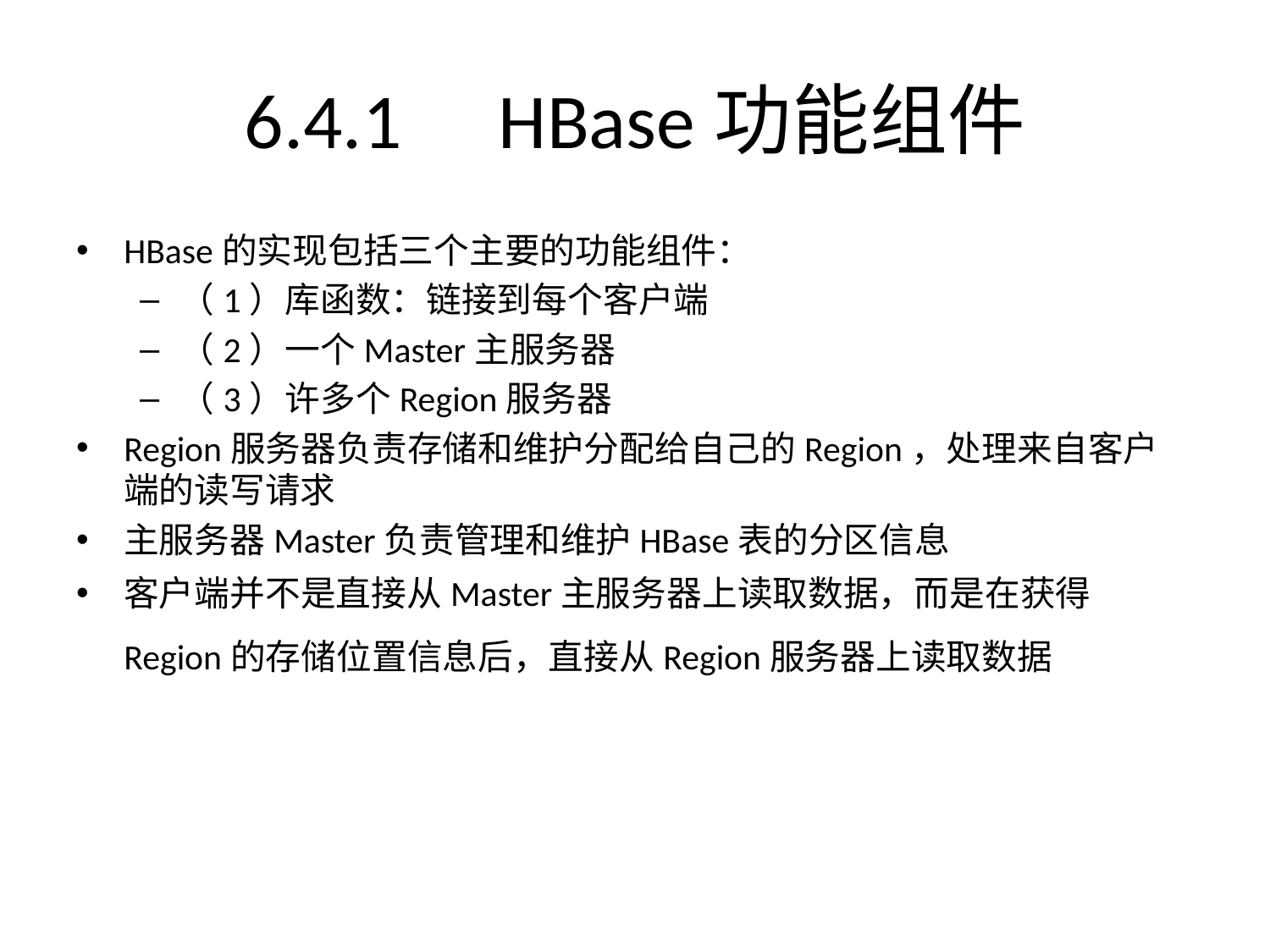

# 6.4.1	HBase功能组件
HBase的实现包括三个主要的功能组件：
（1）库函数：链接到每个客户端
（2）一个Master主服务器
（3）许多个Region服务器
Region服务器负责存储和维护分配给自己的Region，处理来自客户端的读写请求
主服务器Master负责管理和维护HBase表的分区信息
客户端并不是直接从Master主服务器上读取数据，而是在获得Region的存储位置信息后，直接从Region服务器上读取数据